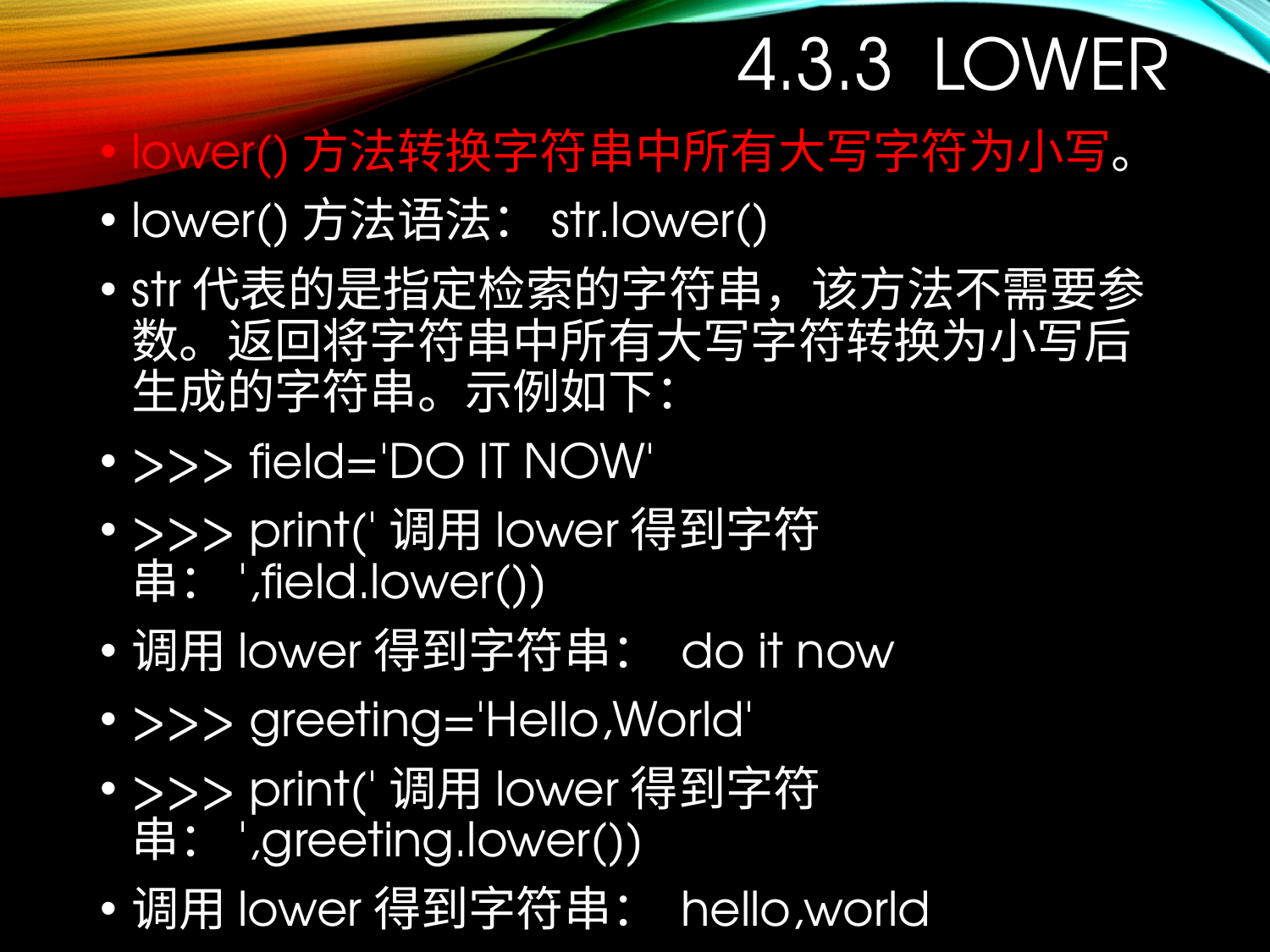

# 4.3.3  lower
lower()方法转换字符串中所有大写字符为小写。
lower()方法语法：str.lower()
str代表的是指定检索的字符串，该方法不需要参数。返回将字符串中所有大写字符转换为小写后生成的字符串。示例如下：
>>> field='DO IT NOW'
>>> print('调用lower得到字符串：',field.lower())
调用lower得到字符串： do it now
>>> greeting='Hello,World'
>>> print('调用lower得到字符串：',greeting.lower())
调用lower得到字符串： hello,world